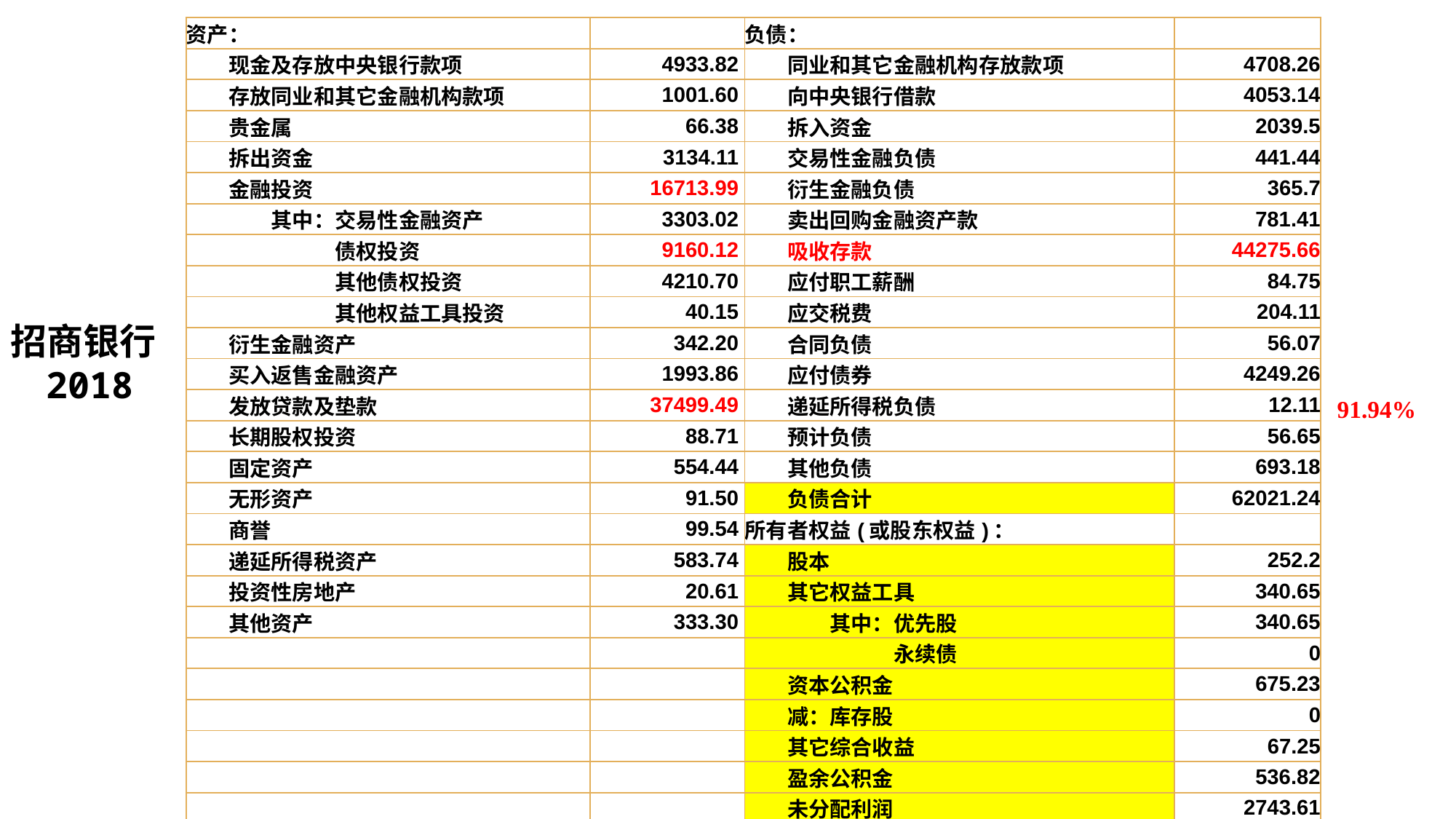

| 资产： |  | 负债： |  |
| --- | --- | --- | --- |
| 现金及存放中央银行款项 | 4933.82 | 同业和其它金融机构存放款项 | 4708.26 |
| 存放同业和其它金融机构款项 | 1001.60 | 向中央银行借款 | 4053.14 |
| 贵金属 | 66.38 | 拆入资金 | 2039.5 |
| 拆出资金 | 3134.11 | 交易性金融负债 | 441.44 |
| 金融投资 | 16713.99 | 衍生金融负债 | 365.7 |
| 其中：交易性金融资产 | 3303.02 | 卖出回购金融资产款 | 781.41 |
| 债权投资 | 9160.12 | 吸收存款 | 44275.66 |
| 其他债权投资 | 4210.70 | 应付职工薪酬 | 84.75 |
| 其他权益工具投资 | 40.15 | 应交税费 | 204.11 |
| 衍生金融资产 | 342.20 | 合同负债 | 56.07 |
| 买入返售金融资产 | 1993.86 | 应付债券 | 4249.26 |
| 发放贷款及垫款 | 37499.49 | 递延所得税负债 | 12.11 |
| 长期股权投资 | 88.71 | 预计负债 | 56.65 |
| 固定资产 | 554.44 | 其他负债 | 693.18 |
| 无形资产 | 91.50 | 负债合计 | 62021.24 |
| 商誉 | 99.54 | 所有者权益(或股东权益)： |  |
| 递延所得税资产 | 583.74 | 股本 | 252.2 |
| 投资性房地产 | 20.61 | 其它权益工具 | 340.65 |
| 其他资产 | 333.30 | 其中：优先股 | 340.65 |
|  |  | 永续债 | 0 |
|  |  | 资本公积金 | 675.23 |
|  |  | 减：库存股 | 0 |
|  |  | 其它综合收益 | 67.25 |
|  |  | 盈余公积金 | 536.82 |
|  |  | 未分配利润 | 2743.61 |
|  |  | 一般风险准备 | 785.42 |
|  |  | 归属于母公司所有者权益合计 | 5401.18 |
|  |  | 少数股东权益 | 34.87 |
|  |  | 所有者权益合计 | 5436.05 |
| 资产总计 | 67457.29 | 负债及股东权益总计 | 67457.29 |
招商银行
2018
91.94%